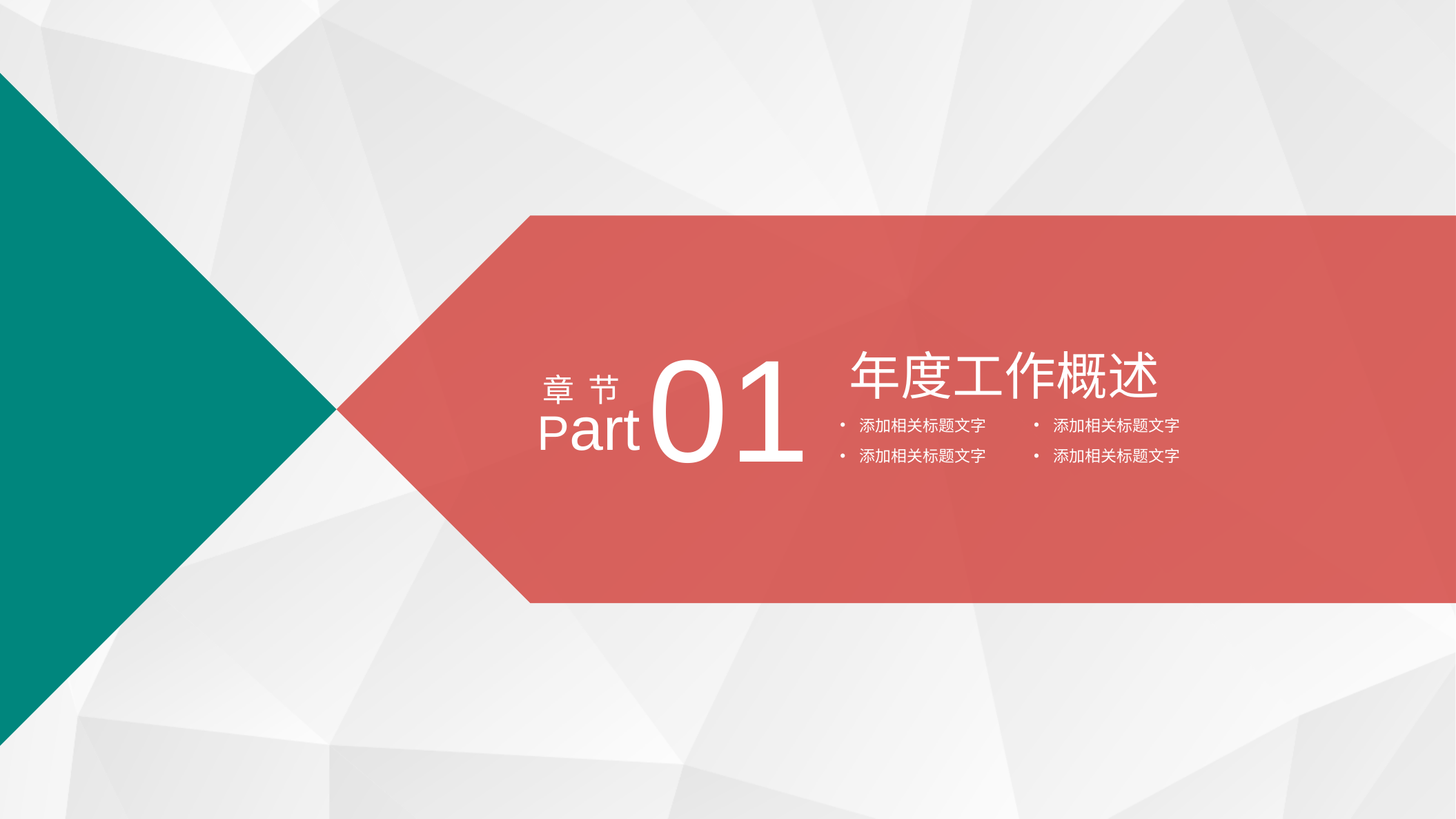

01
年度工作概述
章  节
Part
添加相关标题文字
添加相关标题文字
添加相关标题文字
添加相关标题文字